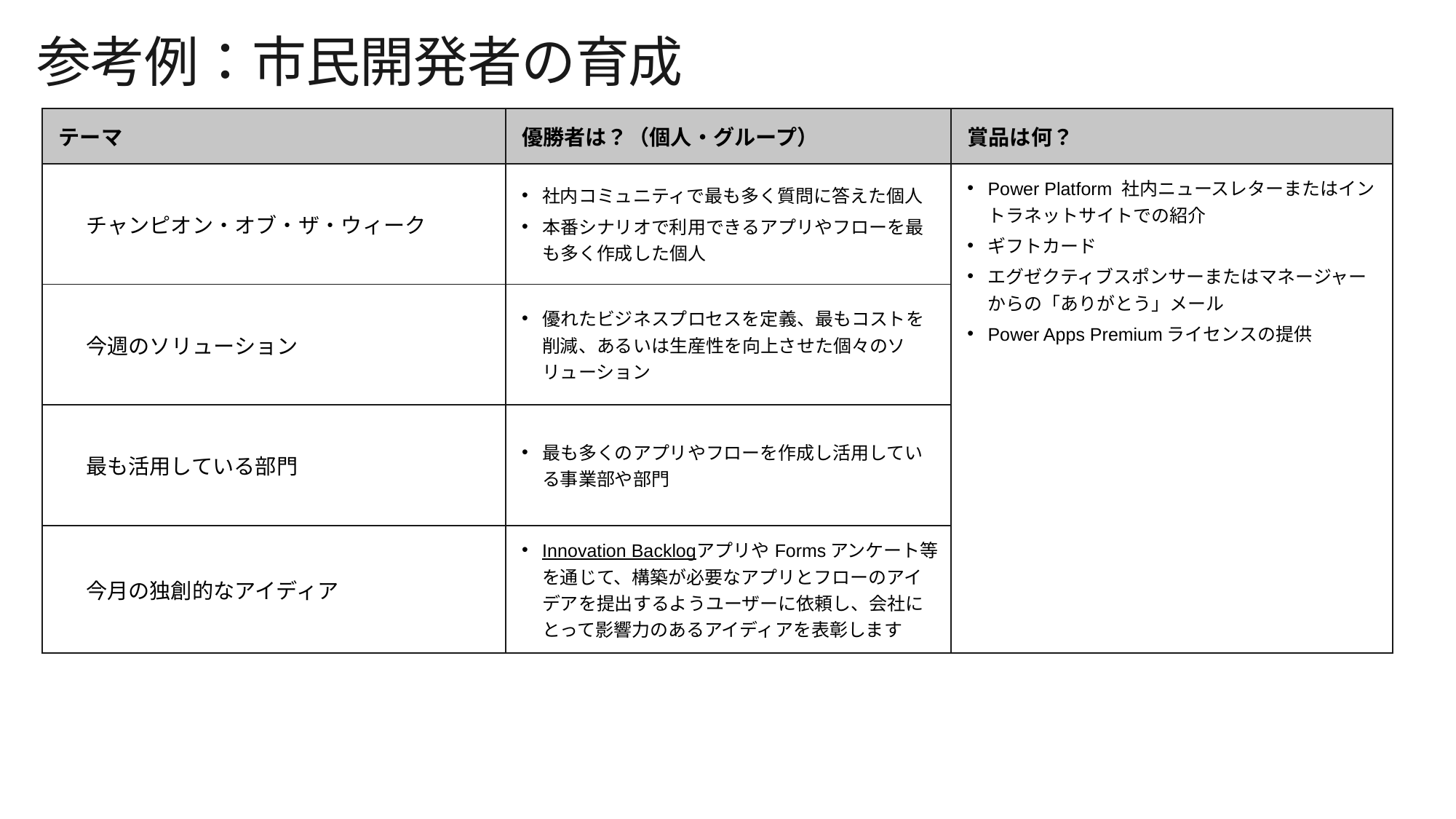

参考例：市民開発者の育成
| テーマ | 優勝者は？（個人・グループ） | 賞品は何？ |
| --- | --- | --- |
| チャンピオン・オブ・ザ・ウィーク | 社内コミュニティで最も多く質問に答えた個人 本番シナリオで利用できるアプリやフローを最も多く作成した個人 | Power Platform 社内ニュースレターまたはイントラネットサイトでの紹介 ギフトカード エグゼクティブスポンサーまたはマネージャーからの「ありがとう」メール Power Apps Premiumライセンスの提供 |
| 今週のソリューション | 優れたビジネスプロセスを定義、最もコストを削減、あるいは生産性を向上させた個々のソリューション | Gift card to makers ‘Thank you’ email from manager |
| 最も活用している部門 | 最も多くのアプリやフローを作成し活用している事業部や部門 | ‘Thank you’ email from Executive Sponsor Pizza party for the winning business area Feature on company intranet site |
| 今月の独創的なアイディア | Innovation BacklogアプリやFormsアンケート等を通じて、構築が必要なアプリとフローのアイデアを提出するようユーザーに依頼し、会社にとって影響力のあるアイディアを表彰します | Lunch with Key Sponsor Gift card ‘Thank you’ email from Executive Sponsor |